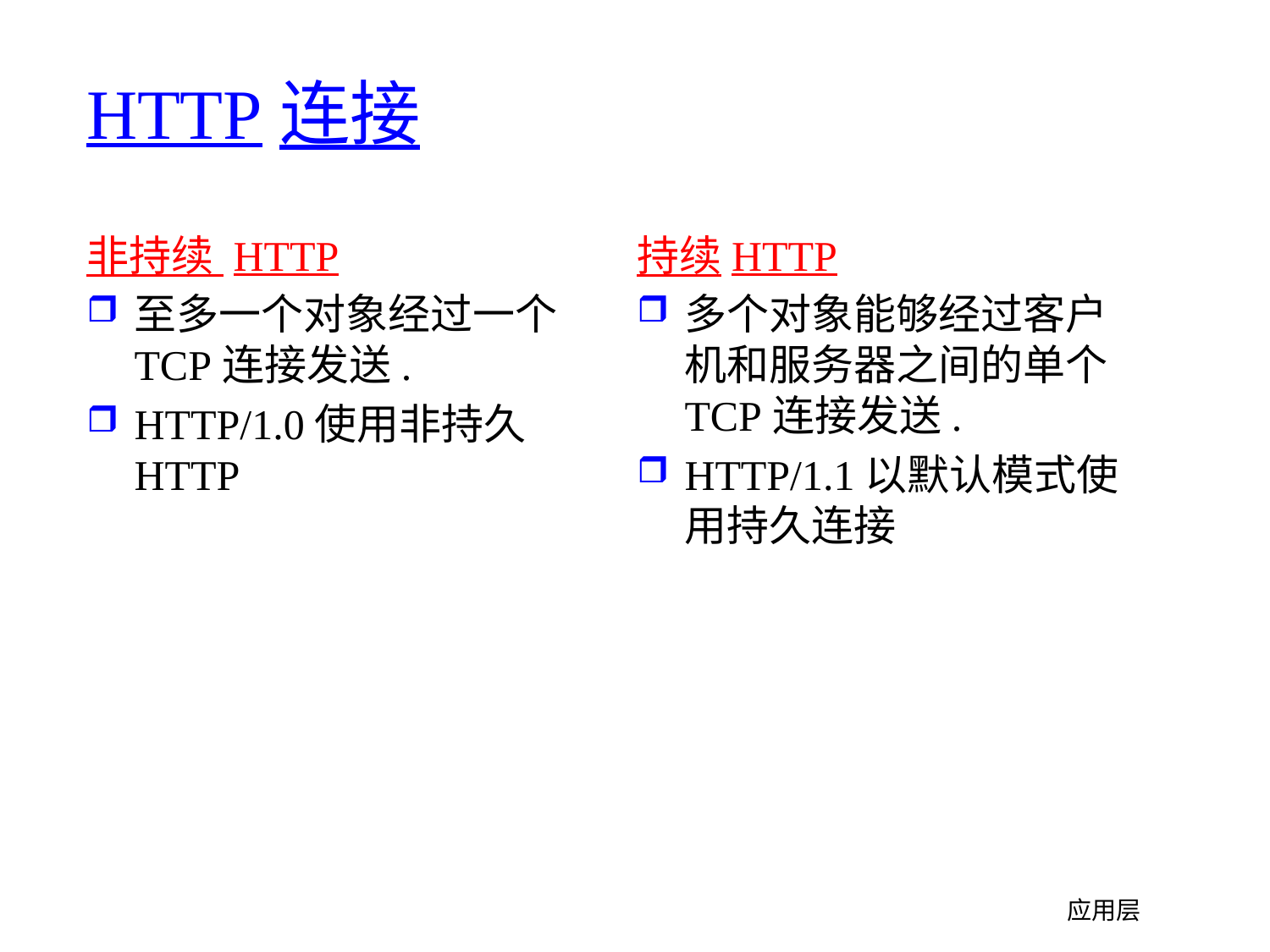

# HTTP连接
非持续 HTTP
至多一个对象经过一个TCP连接发送.
HTTP/1.0使用非持久 HTTP
持续HTTP
多个对象能够经过客户机和服务器之间的单个TCP连接发送.
HTTP/1.1以默认模式使用持久连接
应用层
26